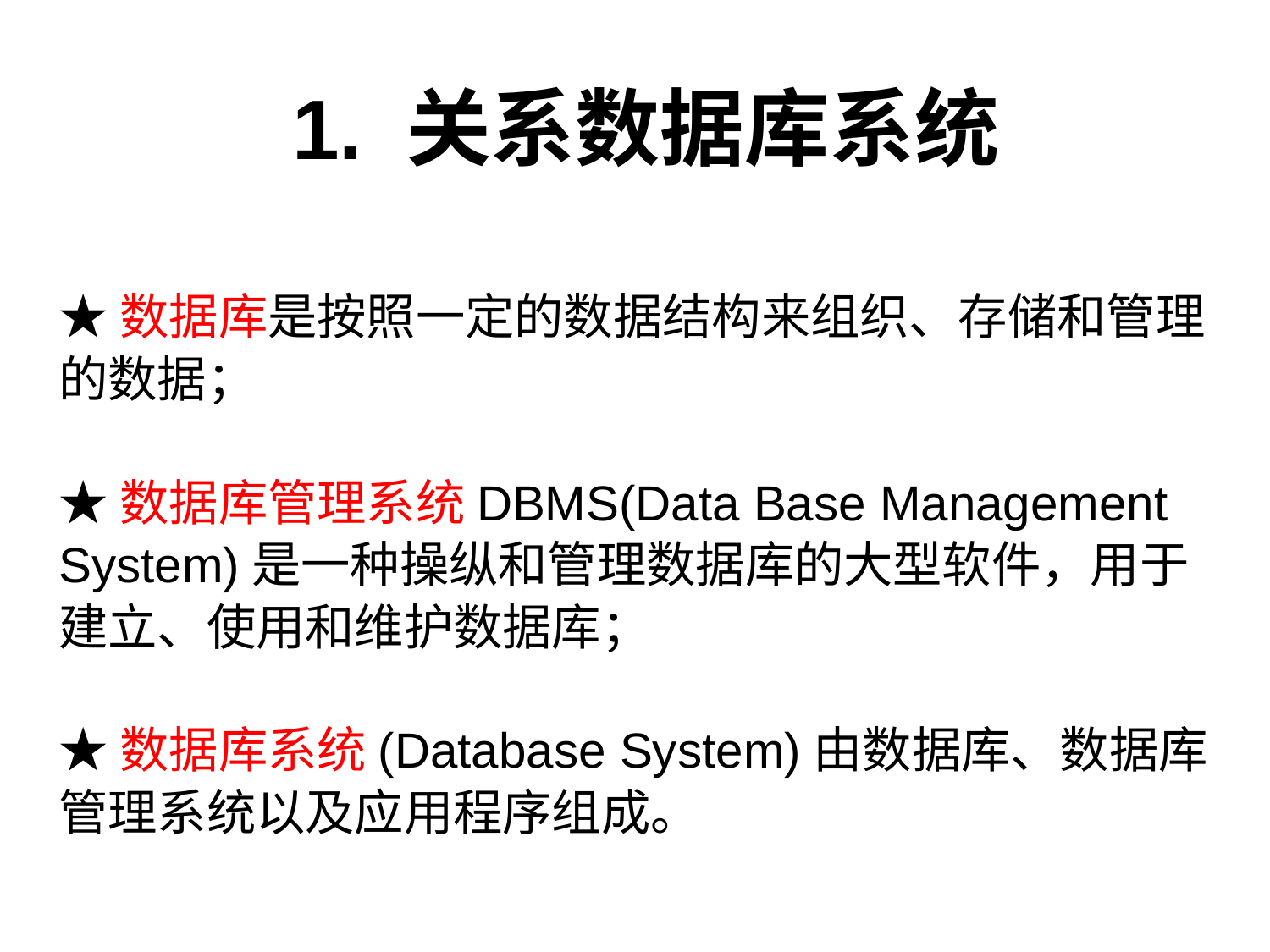

# 1. 关系数据库系统
★数据库是按照一定的数据结构来组织、存储和管理的数据；

★数据库管理系统DBMS(Data Base Management System)是一种操纵和管理数据库的大型软件，用于建立、使用和维护数据库；

★数据库系统(Database System)由数据库、数据库管理系统以及应用程序组成。